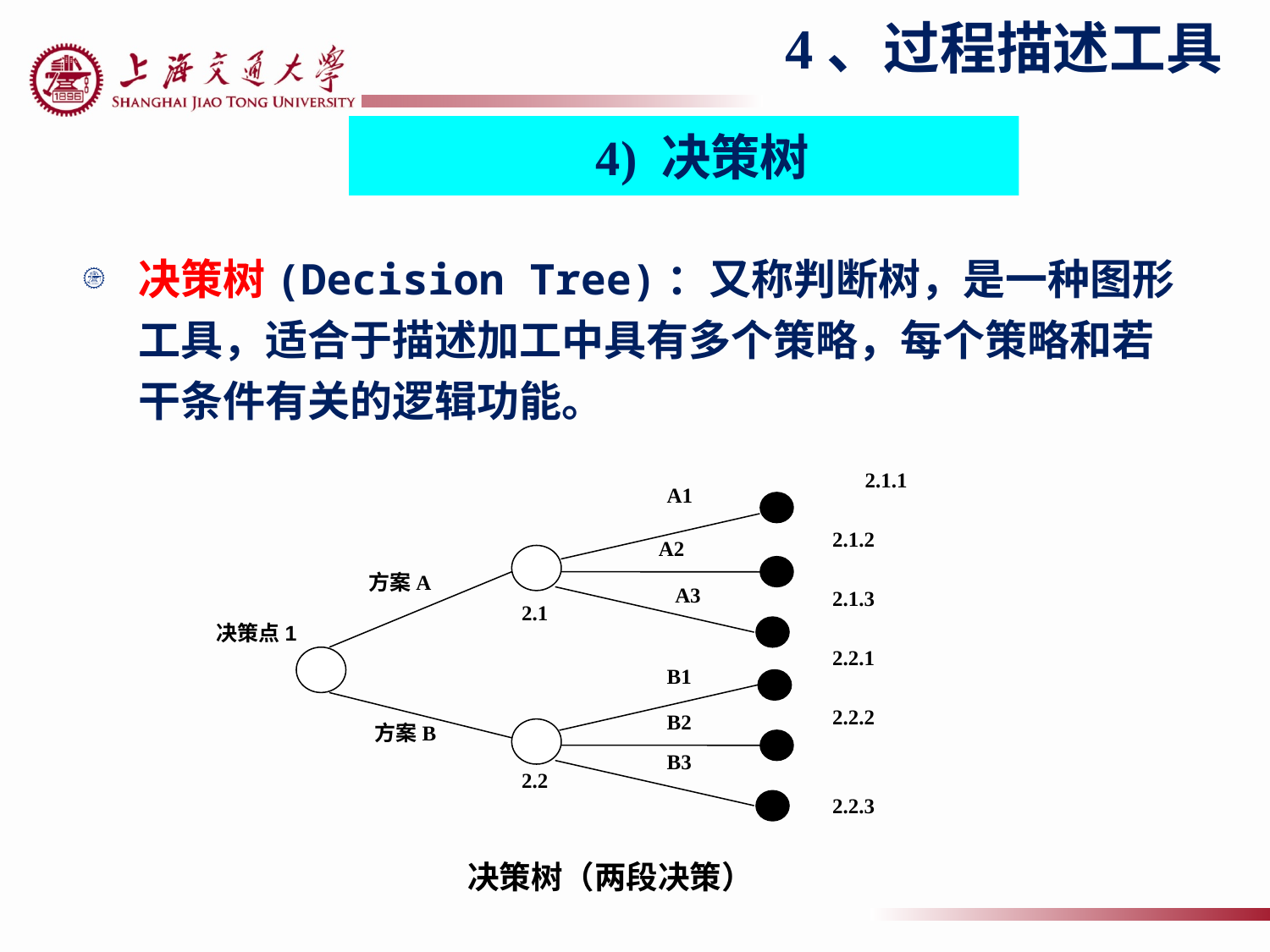

4、过程描述工具
4) 决策树
决策树(Decision Tree)：又称判断树，是一种图形工具，适合于描述加工中具有多个策略，每个策略和若干条件有关的逻辑功能。
2.1.1

2.1.2

2.1.3

2.2.1

2.2.2

2.2.3

A1

  A2

方案A

A3

2.1
决策点1

B1

B2
方案B

B3

2.2

决策树（两段决策）